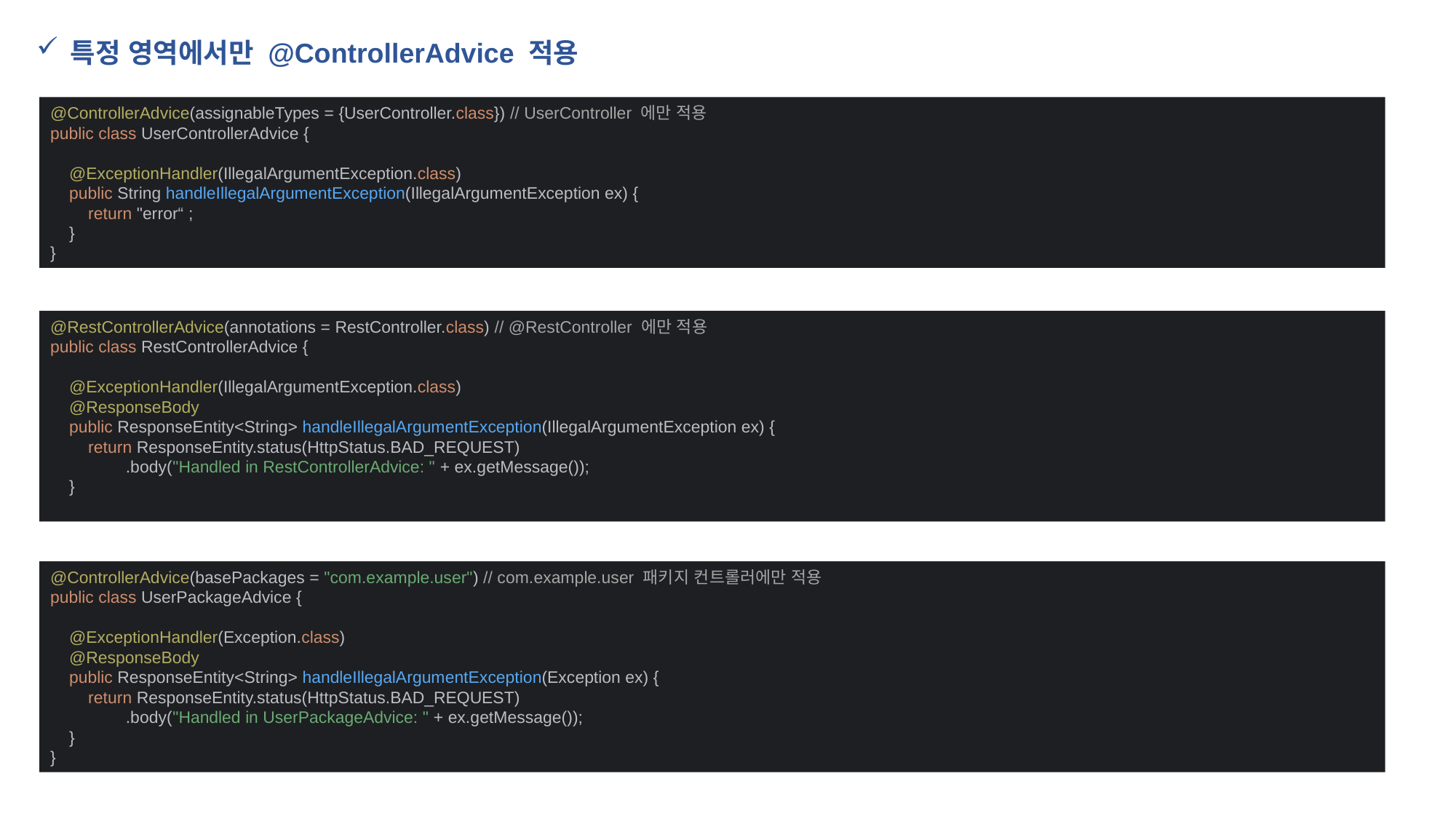

특정 영역에서만 @ControllerAdvice 적용
@ControllerAdvice(assignableTypes = {UserController.class}) // UserController 에만 적용
public class UserControllerAdvice {
    @ExceptionHandler(IllegalArgumentException.class)
    public String handleIllegalArgumentException(IllegalArgumentException ex) {
        return "error“ ;
    }
}
@RestControllerAdvice(annotations = RestController.class) // @RestController 에만 적용
public class RestControllerAdvice {
    @ExceptionHandler(IllegalArgumentException.class)
    @ResponseBody
    public ResponseEntity<String> handleIllegalArgumentException(IllegalArgumentException ex) {
        return ResponseEntity.status(HttpStatus.BAD_REQUEST)
                .body("Handled in RestControllerAdvice: " + ex.getMessage());
    }
@ControllerAdvice(basePackages = "com.example.user") // com.example.user 패키지 컨트롤러에만 적용
public class UserPackageAdvice {
    @ExceptionHandler(Exception.class)
    @ResponseBody
    public ResponseEntity<String> handleIllegalArgumentException(Exception ex) {
        return ResponseEntity.status(HttpStatus.BAD_REQUEST)
                .body("Handled in UserPackageAdvice: " + ex.getMessage());
    }
}